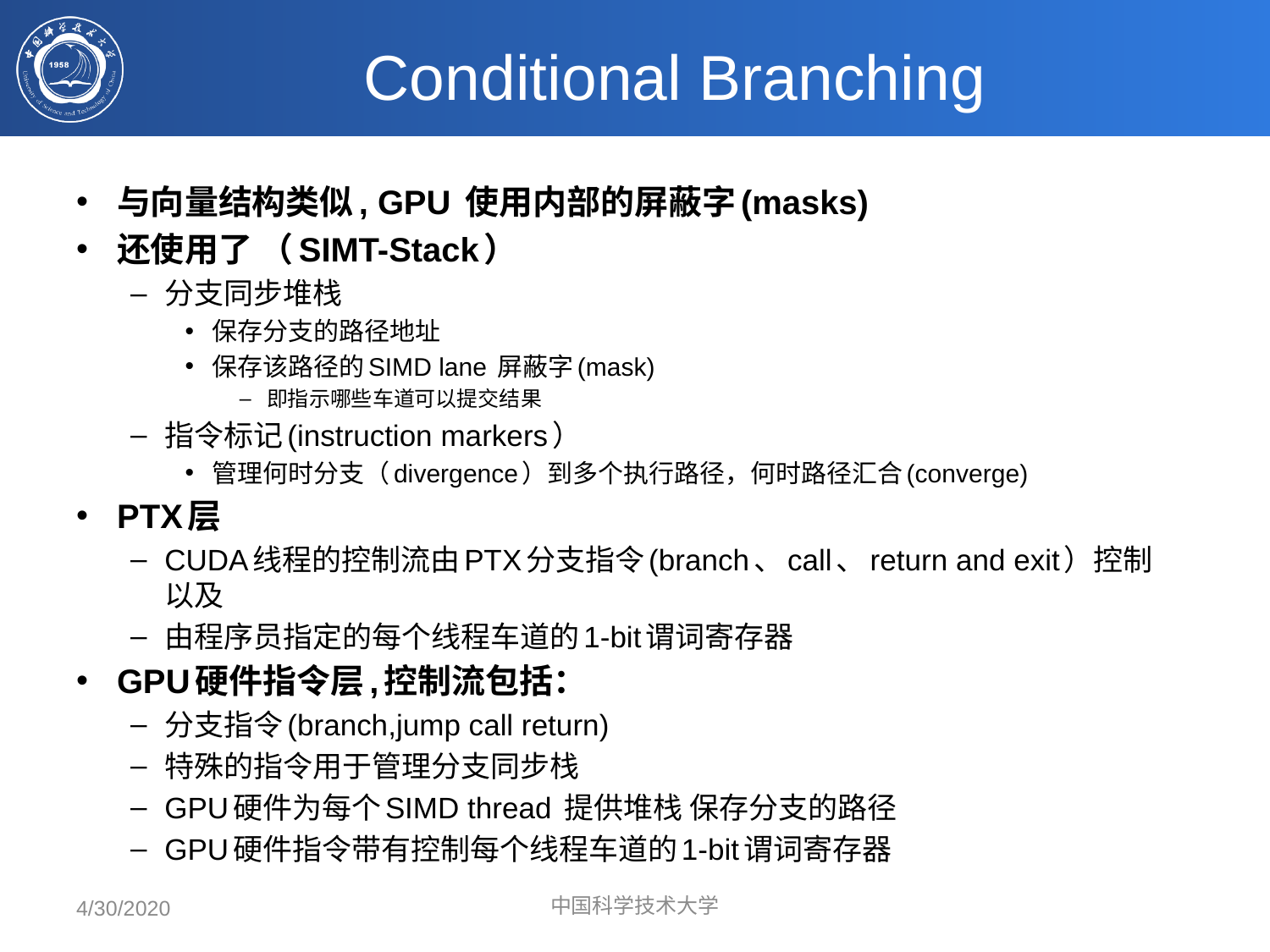

# Conditional Branching
与向量结构类似, GPU 使用内部的屏蔽字(masks)
还使用了 （SIMT-Stack）
分支同步堆栈
保存分支的路径地址
保存该路径的SIMD lane 屏蔽字(mask)
即指示哪些车道可以提交结果
指令标记(instruction markers）
管理何时分支（divergence）到多个执行路径，何时路径汇合(converge)
PTX层
CUDA线程的控制流由PTX分支指令(branch、call、return and exit）控制   以及
由程序员指定的每个线程车道的1-bit谓词寄存器
GPU硬件指令层,控制流包括：
分支指令(branch,jump call return)
特殊的指令用于管理分支同步栈
GPU硬件为每个SIMD thread 提供堆栈 保存分支的路径
GPU硬件指令带有控制每个线程车道的1-bit谓词寄存器
4/30/2020
中国科学技术大学